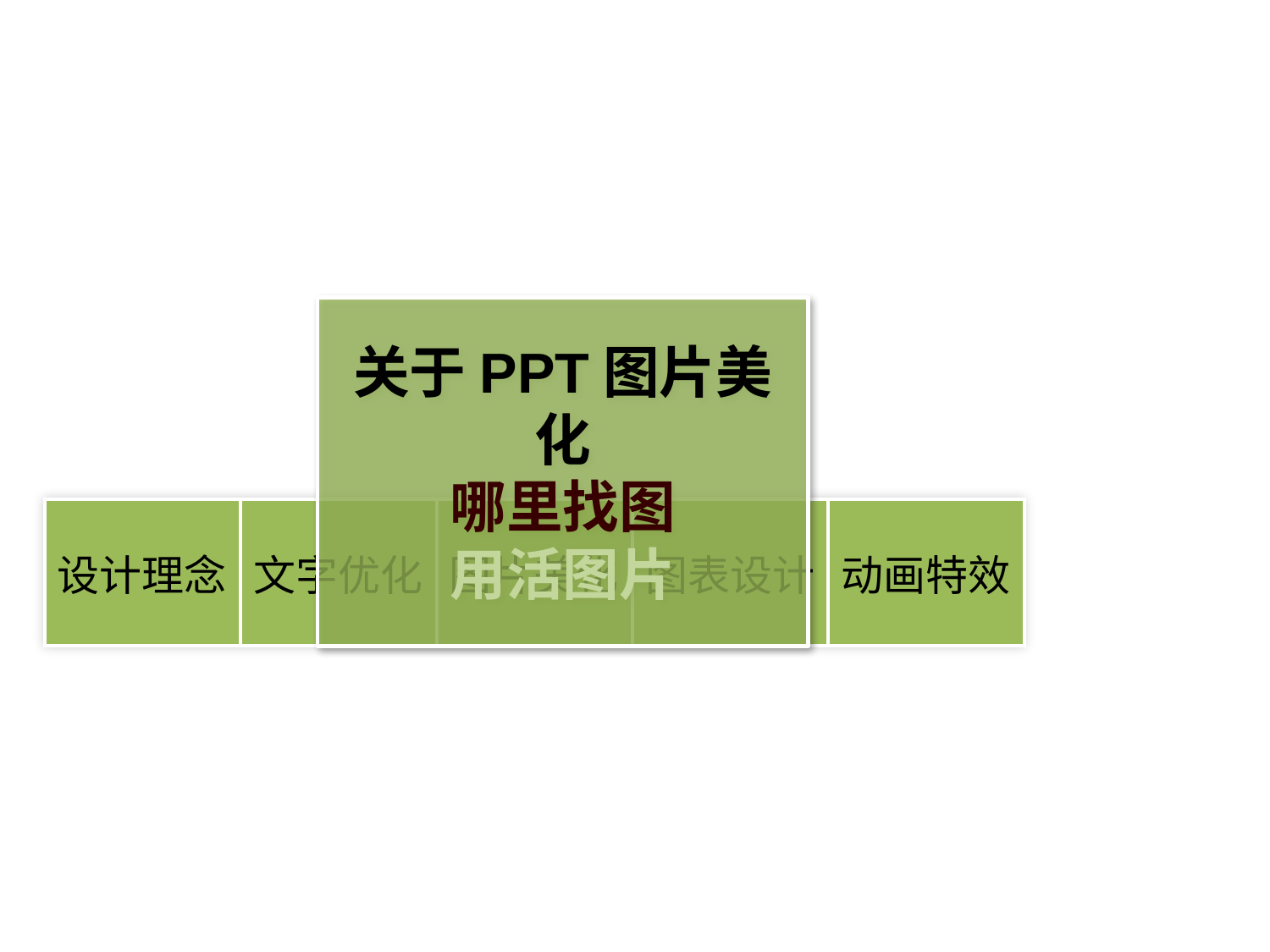

关于PPT图片美化
哪里找图
用活图片
| 设计理念 | 文字优化 | 图片美化 | 图表设计 | 动画特效 |
| --- | --- | --- | --- | --- |